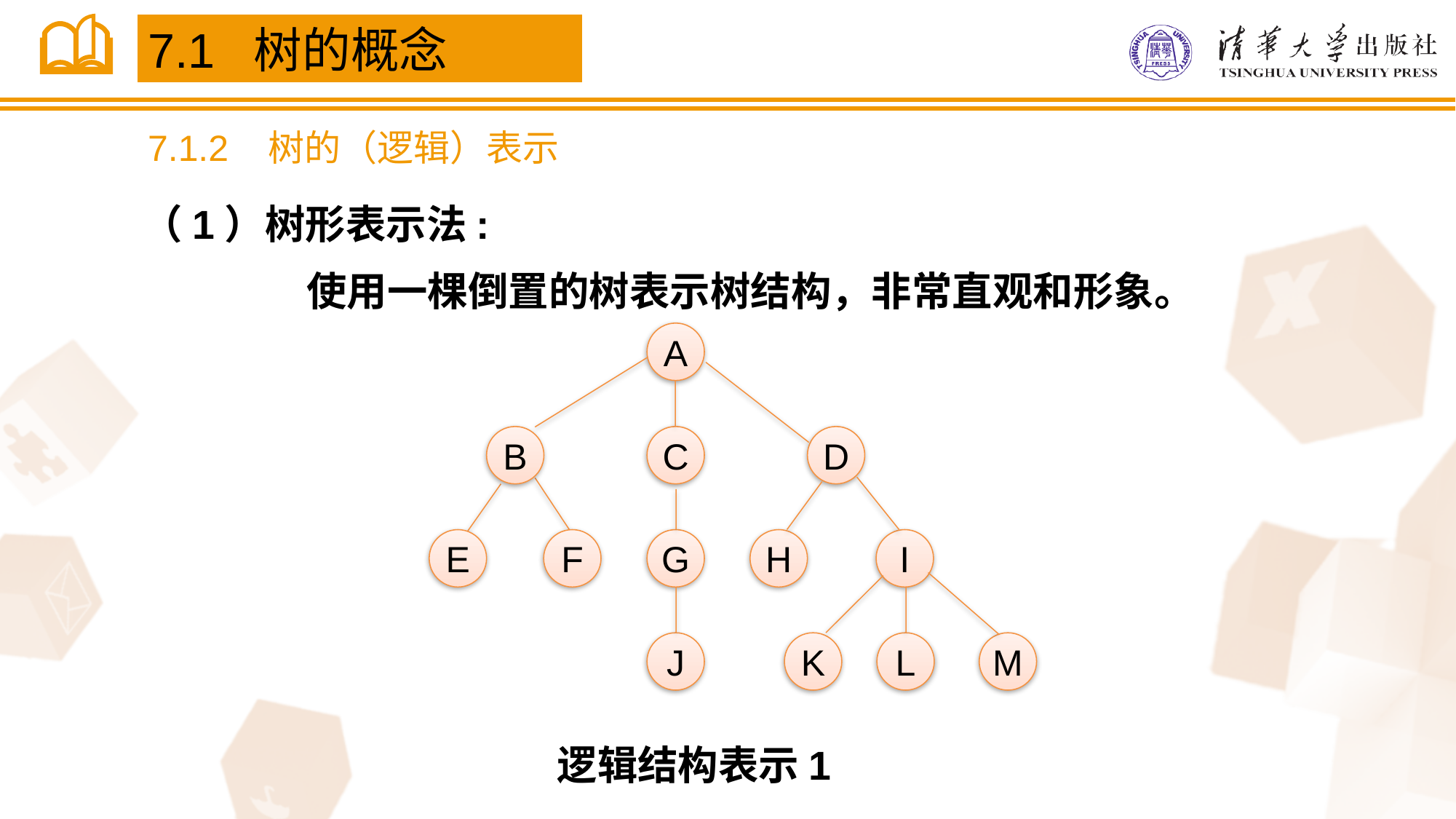

7.1  树的概念
7.1.2   树的（逻辑）表示
（1）树形表示法:
使用一棵倒置的树表示树结构，非常直观和形象。
A

B
C
D

E
F
G
H
I

J
K
L
M
逻辑结构表示1